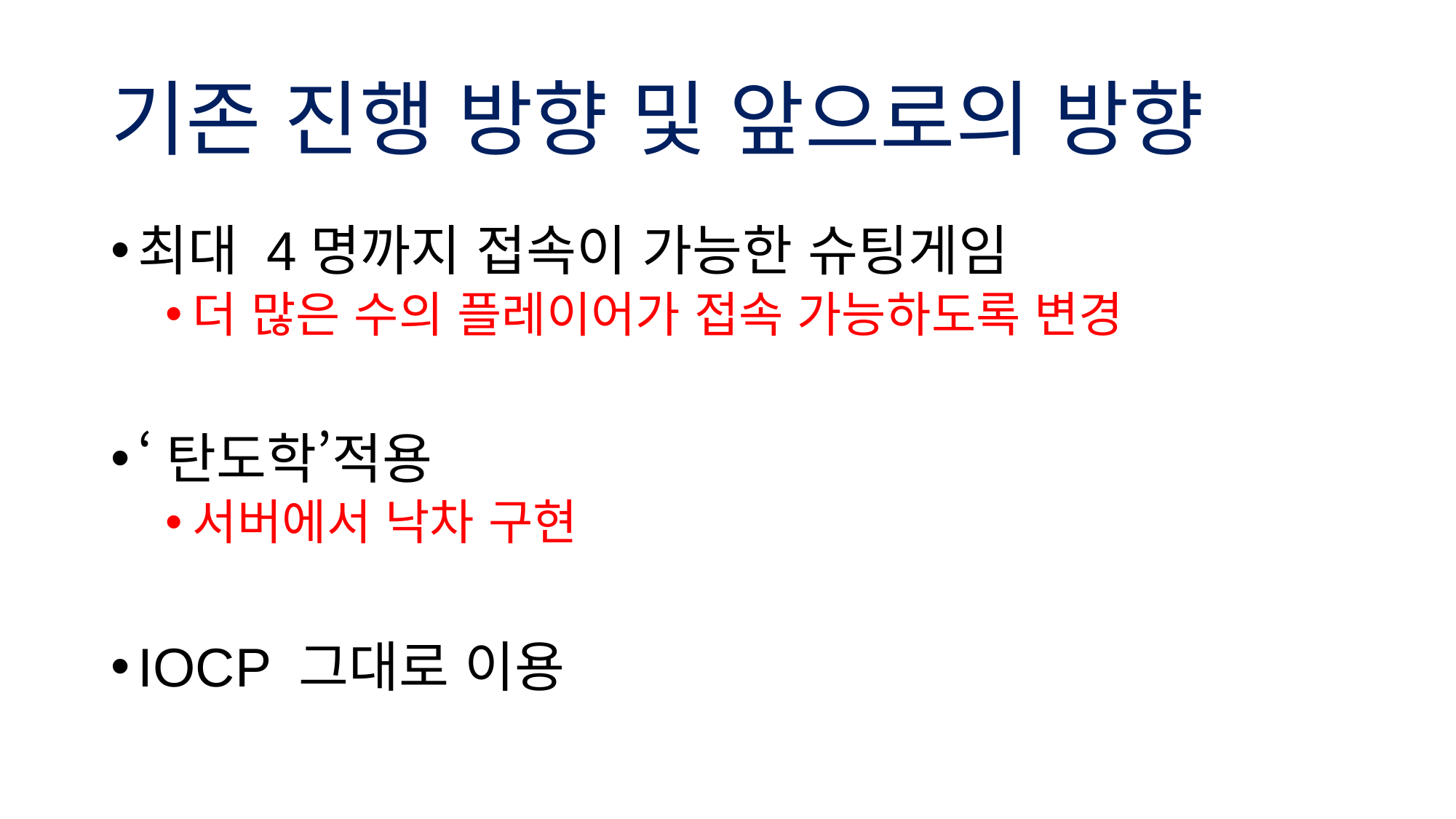

# 기존 진행 방향 및 앞으로의 방향
최대 4명까지 접속이 가능한 슈팅게임
더 많은 수의 플레이어가 접속 가능하도록 변경

‘탄도학’적용
서버에서 낙차 구현

IOCP 그대로 이용